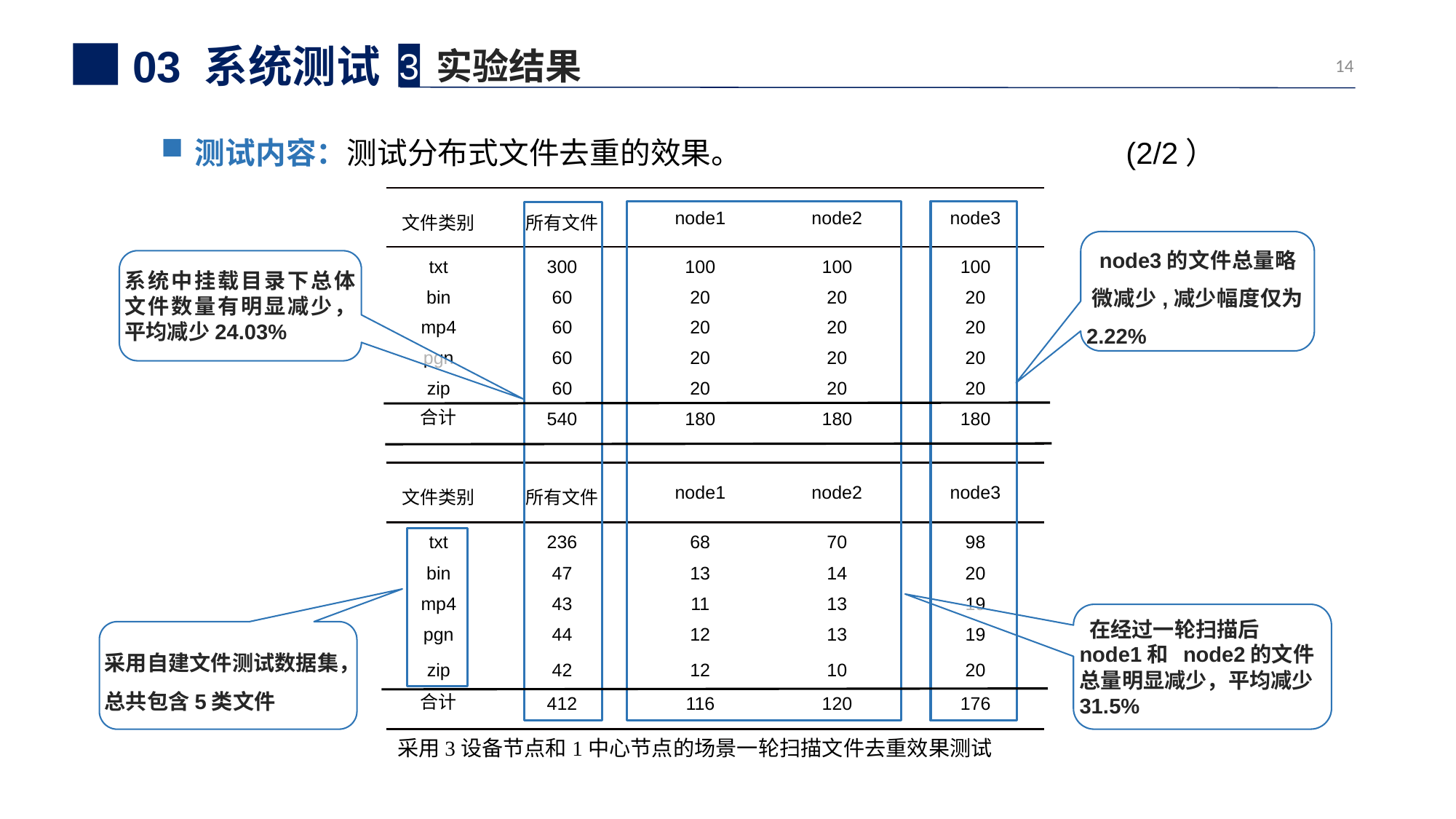

实验结果
03 系统测试

14
3
测试内容：测试分布式文件去重的效果。                                                        (2/2）
| 文件类别 | 所有文件 | node1 | node2 | node3 |
| --- | --- | --- | --- | --- |
| txt | 300 | 100 | 100 | 100 |
| bin | 60 | 20 | 20 | 20 |
| mp4 | 60 | 20 | 20 | 20 |
| pgn | 60 | 20 | 20 | 20 |
| zip | 60 | 20 | 20 | 20 |
| 合计 | 540 | 180 | 180 | 180 |

  node3的文件总量略 	  微减少,减少幅度仅为  2.22%
系统中挂载目录下总体文件数量有明显减少，平均减少24.03%
| 文件类别 | 所有文件 | node1 | node2 | node3 |
| --- | --- | --- | --- | --- |
| txt | 236 | 68 | 70 | 98 |
| bin | 47 | 13 | 14 | 20 |
| mp4 | 43 | 11 | 13 | 19 |
| pgn | 44 | 12 | 13 | 19 |
| zip | 42 | 12 | 10 | 20 |
| 合计 | 412 | 116 | 120 | 176 |

 在经过一轮扫描后node1和  node2的文件总量明显减少，平均减少31.5%
采用自建文件测试数据集，总共包含5类文件
采用3设备节点和1中心节点的场景一轮扫描文件去重效果测试